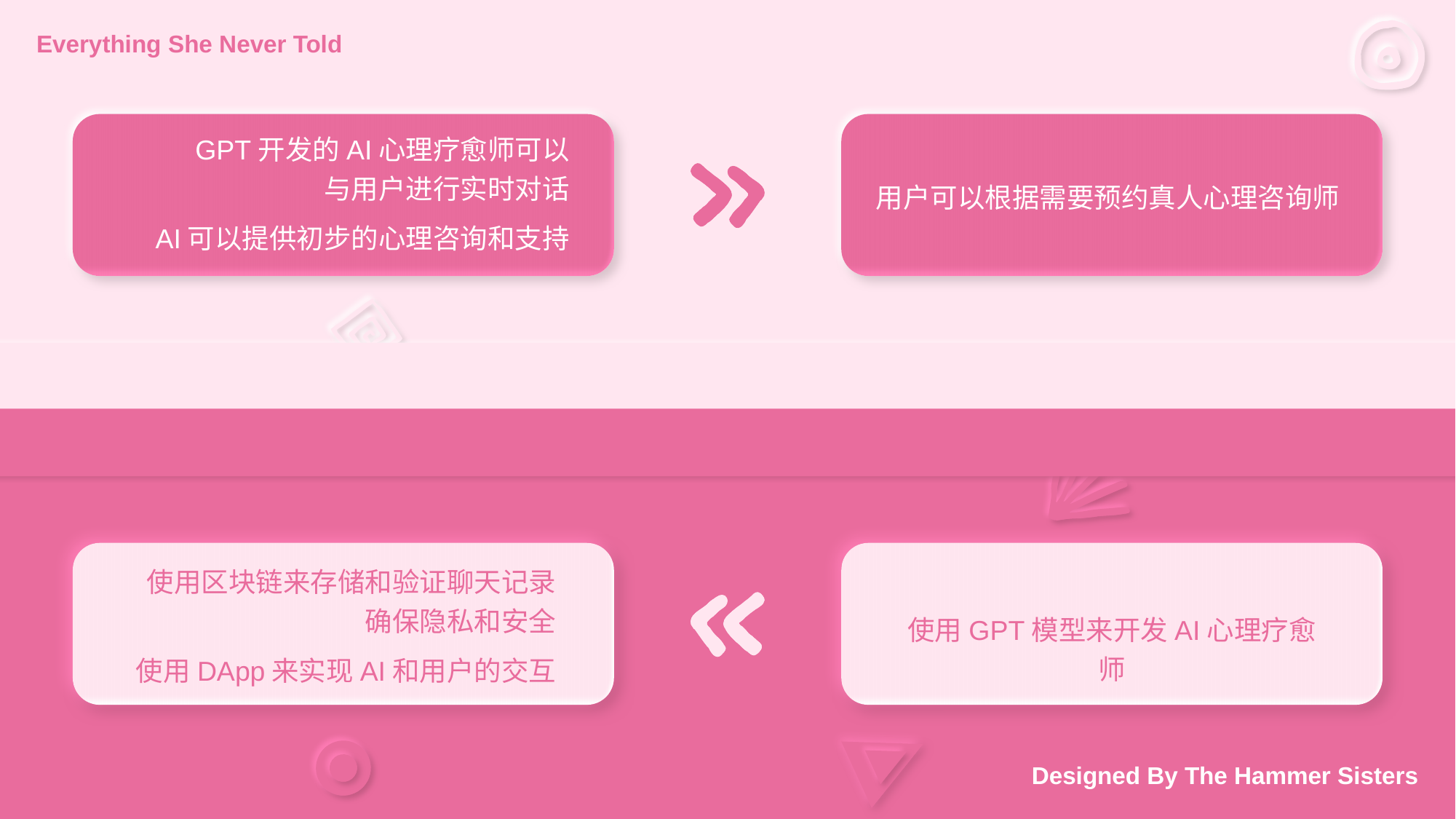

Everything She Never Told

GPT开发的AI心理疗愈师可以
与用户进行实时对话

用户可以根据需要预约真人心理咨询师
AI可以提供初步的心理咨询和支持

使用区块链来存储和验证聊天记录
确保隐私和安全

使用GPT模型来开发AI心理疗愈师
使用DApp来实现AI和用户的交互

Designed By The Hammer Sisters